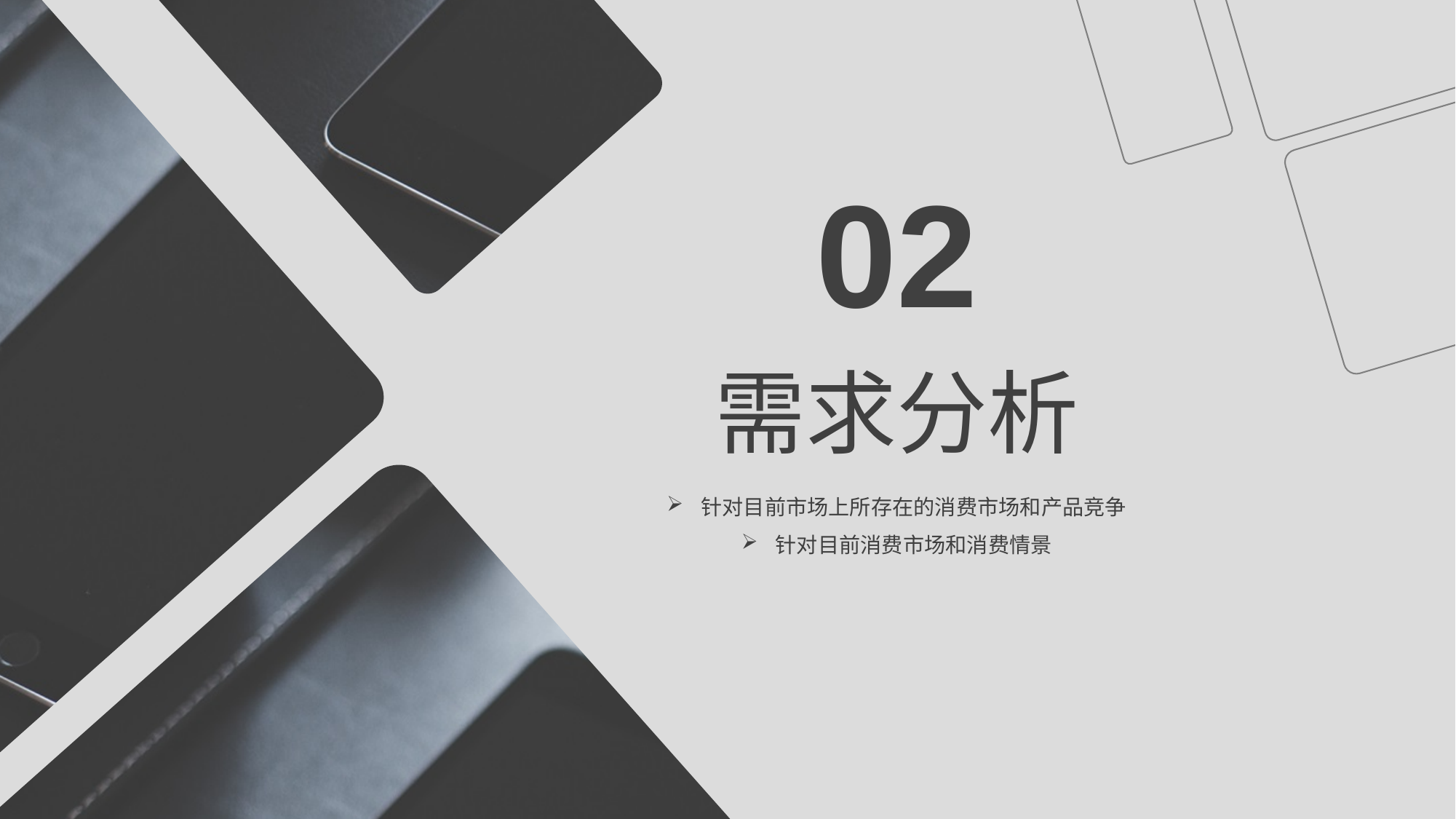

02
需求分析
针对目前市场上所存在的消费市场和产品竞争
针对目前消费市场和消费情景